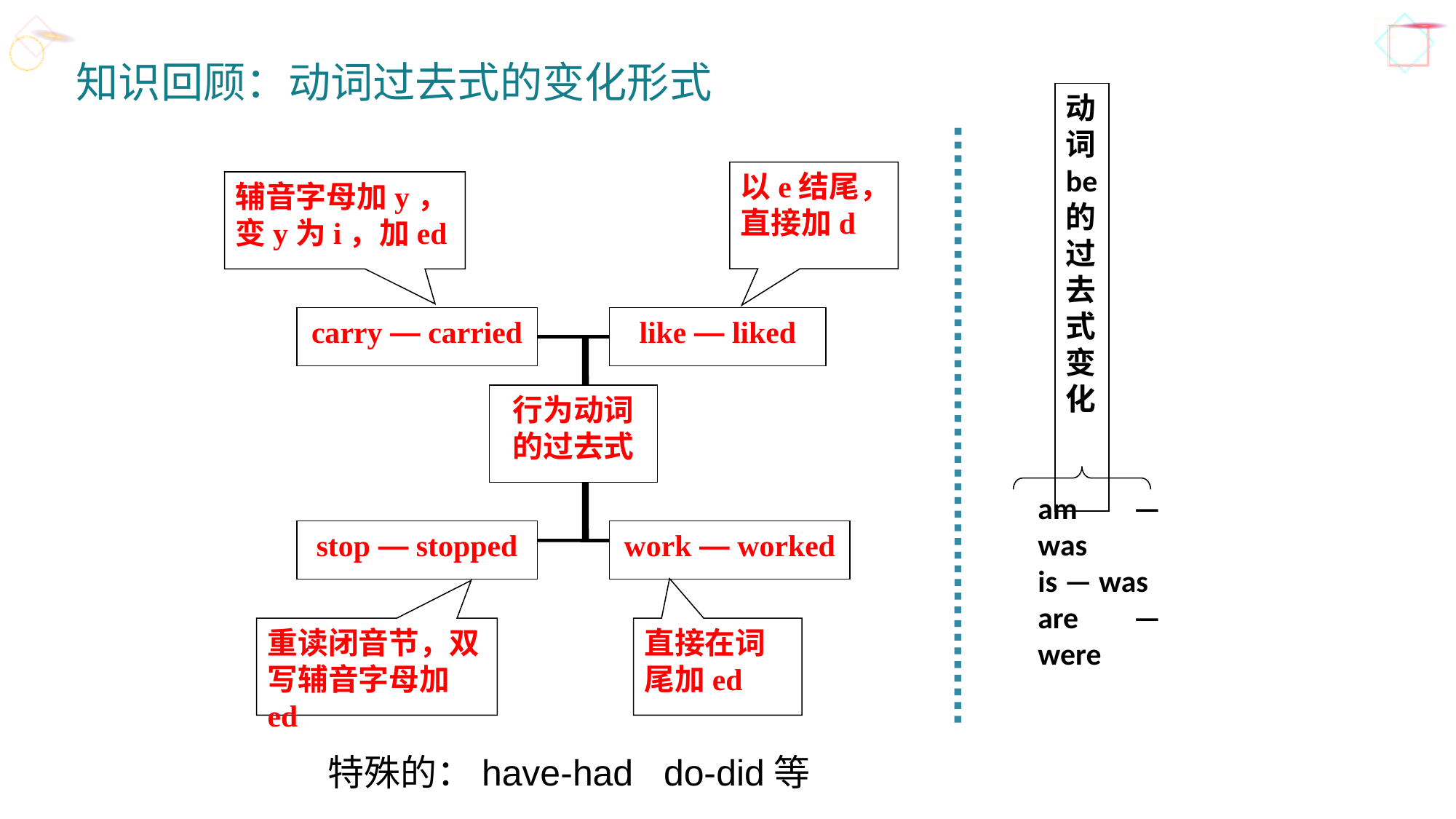

知识回顾：动词过去式的变化形式
以e结尾，直接加d
辅音字母加y，变y为i，加ed
carry — carried
like — liked

行为动词的过去式

stop — stopped
work — worked

直接在词尾加ed
重读闭音节，双写辅音字母加ed
动词be的过去式变化
am — was
is — was
are — were

特殊的：have-had   do-did等